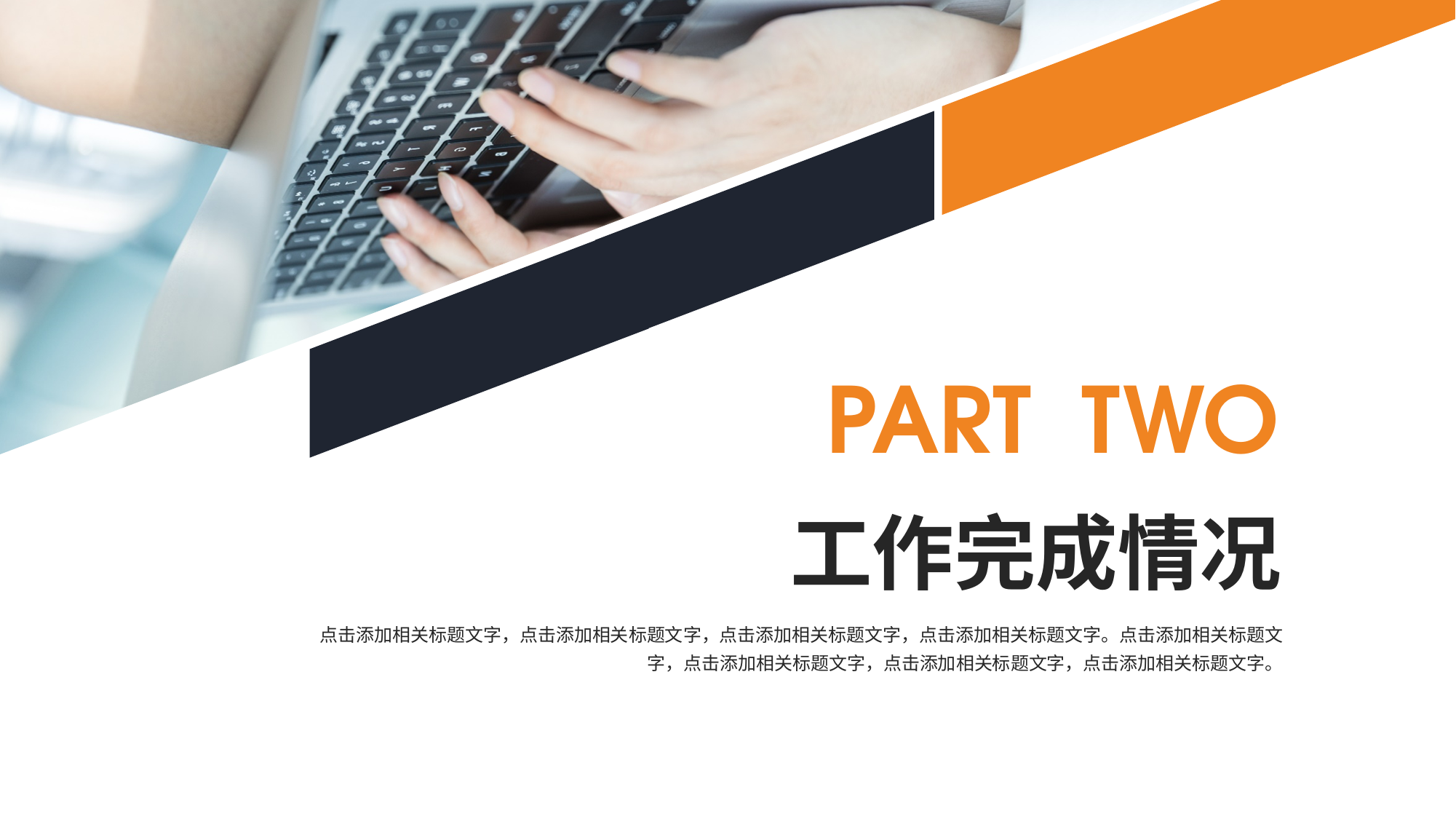

PART  TWO
工作完成情况
点击添加相关标题文字，点击添加相关标题文字，点击添加相关标题文字，点击添加相关标题文字。点击添加相关标题文字，点击添加相关标题文字，点击添加相关标题文字，点击添加相关标题文字。